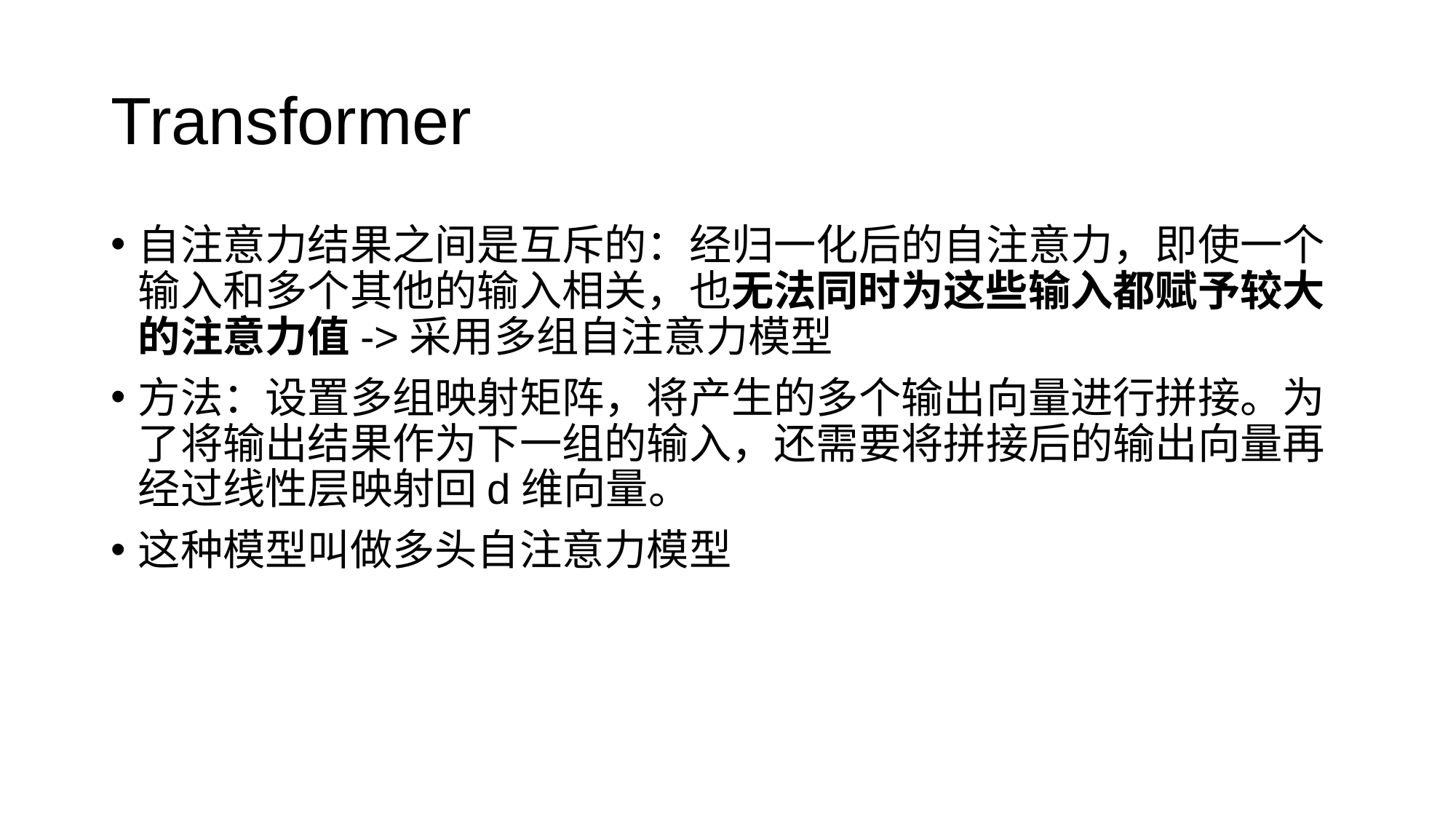

# Transformer
自注意力结果之间是互斥的：经归一化后的自注意力，即使一个输入和多个其他的输入相关，也无法同时为这些输入都赋予较大的注意力值->采用多组自注意力模型
方法：设置多组映射矩阵，将产生的多个输出向量进行拼接。为了将输出结果作为下一组的输入，还需要将拼接后的输出向量再经过线性层映射回d维向量。
这种模型叫做多头自注意力模型